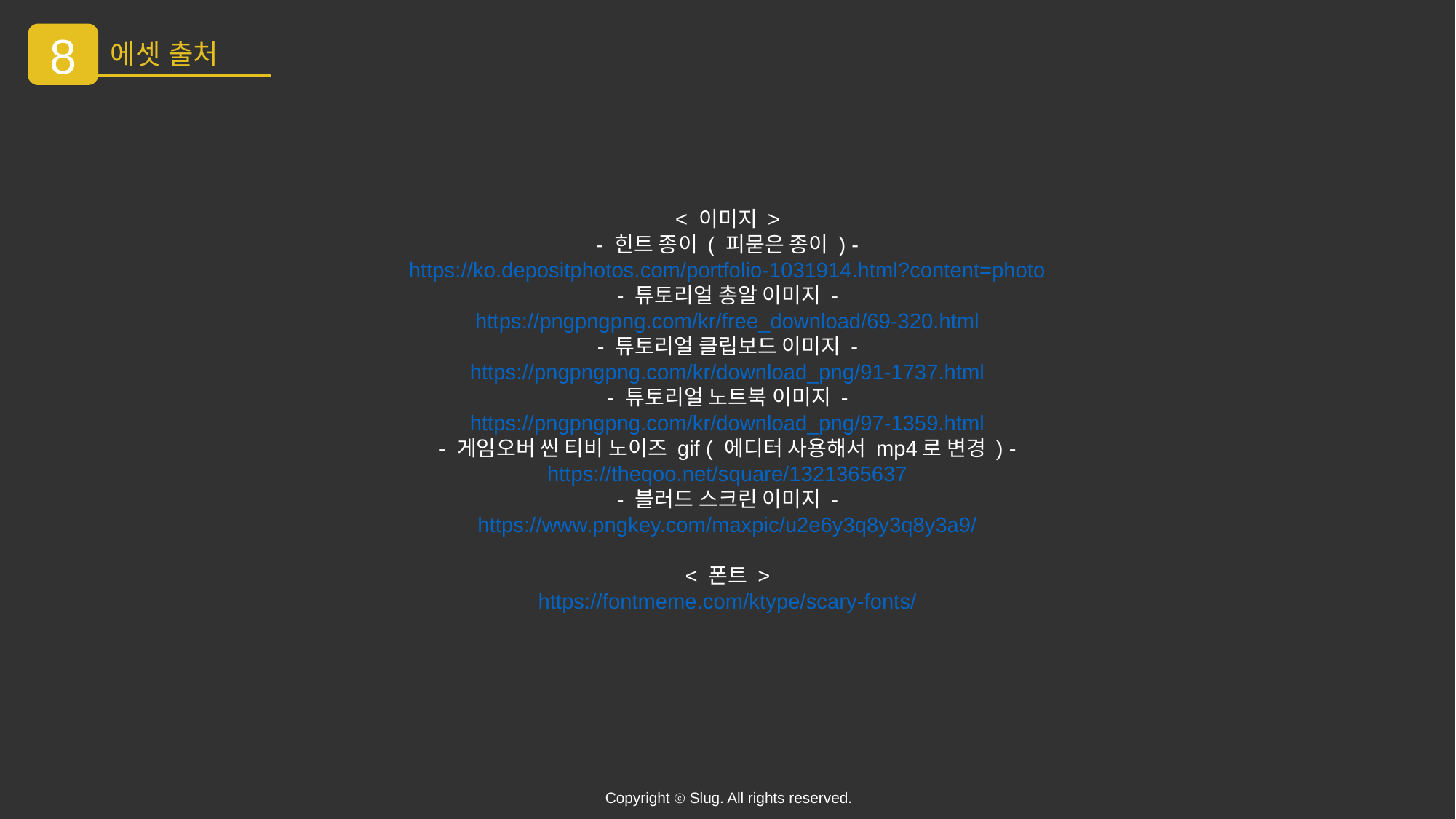

8
에셋 출처
< 이미지 >
- 힌트 종이 ( 피묻은 종이 ) -
https://ko.depositphotos.com/portfolio-1031914.html?content=photo
- 튜토리얼 총알 이미지 -
https://pngpngpng.com/kr/free_download/69-320.html
- 튜토리얼 클립보드 이미지 -
https://pngpngpng.com/kr/download_png/91-1737.html
- 튜토리얼 노트북 이미지 -
https://pngpngpng.com/kr/download_png/97-1359.html
- 게임오버 씬 티비 노이즈 gif ( 에디터 사용해서 mp4로 변경 ) -
https://theqoo.net/square/1321365637
- 블러드 스크린 이미지 -
https://www.pngkey.com/maxpic/u2e6y3q8y3q8y3a9/

< 폰트 >
https://fontmeme.com/ktype/scary-fonts/
Copyright ⓒ Slug. All rights reserved.